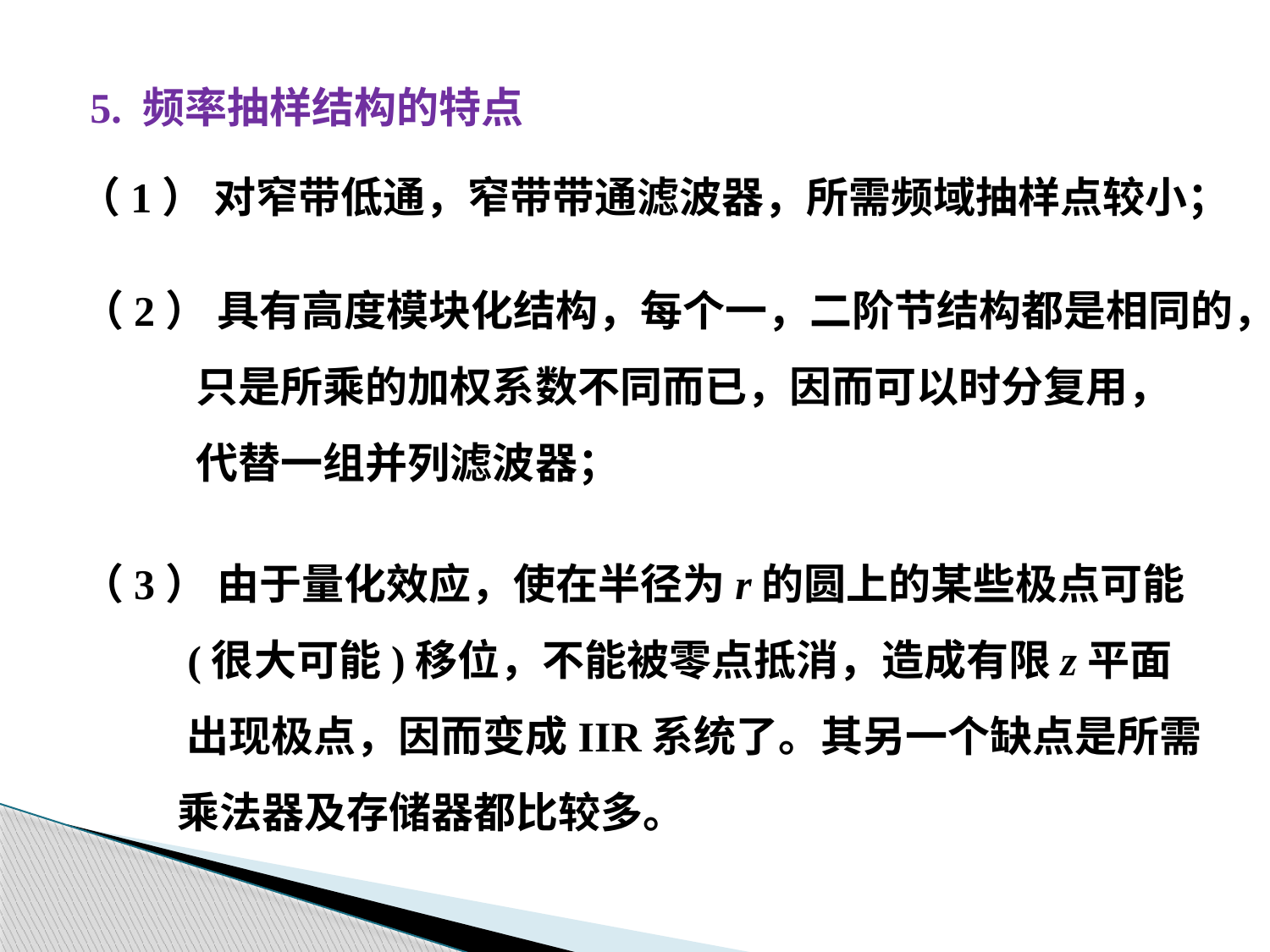

5. 频率抽样结构的特点
（1） 对窄带低通，窄带带通滤波器，所需频域抽样点较小；
（2） 具有高度模块化结构，每个一，二阶节结构都是相同的，
           只是所乘的加权系数不同而已，因而可以时分复用，
           代替一组并列滤波器；
（3） 由于量化效应，使在半径为r的圆上的某些极点可能
          (很大可能)移位，不能被零点抵消，造成有限z平面
          出现极点，因而变成IIR系统了。其另一个缺点是所需
         乘法器及存储器都比较多。